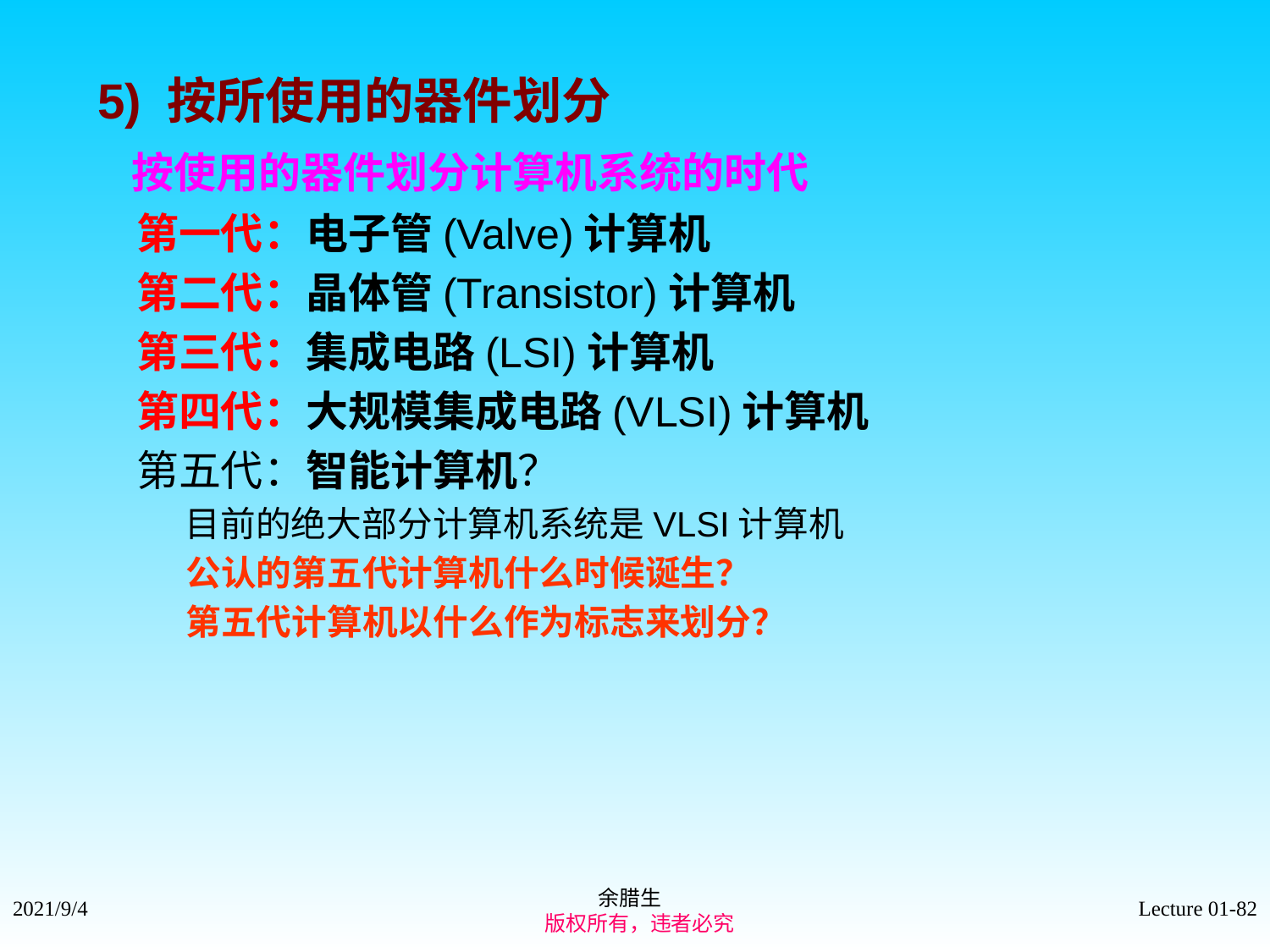

5) 按所使用的器件划分
  按使用的器件划分计算机系统的时代
   第一代：电子管(Valve)计算机
   第二代：晶体管(Transistor)计算机
   第三代：集成电路(LSI)计算机
   第四代：大规模集成电路(VLSI)计算机
   第五代：智能计算机？
  目前的绝大部分计算机系统是VLSI计算机
  公认的第五代计算机什么时候诞生？
  第五代计算机以什么作为标志来划分？
余腊生
 版权所有，违者必究
2021/9/4
Lecture 01-82